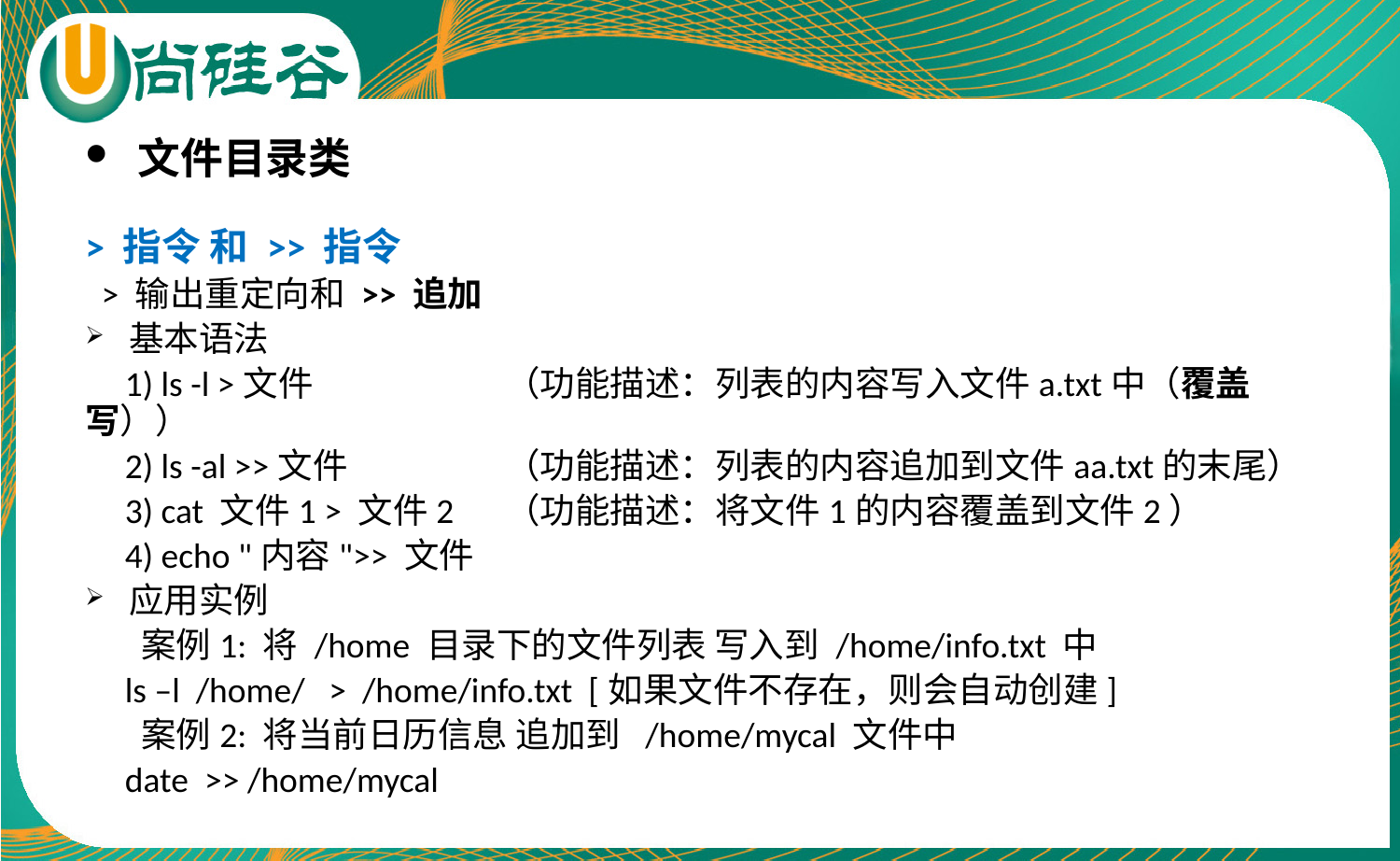

文件目录类
> 指令 和 >> 指令
  > 输出重定向和 >> 追加
基本语法
     1) ls -l >文件		（功能描述：列表的内容写入文件a.txt中（覆盖写））
     2) ls -al >>文件		（功能描述：列表的内容追加到文件aa.txt的末尾）
     3) cat 文件1 > 文件2	（功能描述：将文件1的内容覆盖到文件2）
     4) echo "内容">> 文件
应用实例
      案例1: 将 /home 目录下的文件列表 写入到 /home/info.txt 中
     ls –l  /home/   >  /home/info.txt  [如果文件不存在，则会自动创建]
      案例2: 将当前日历信息 追加到  /home/mycal 文件中
     date  >> /home/mycal